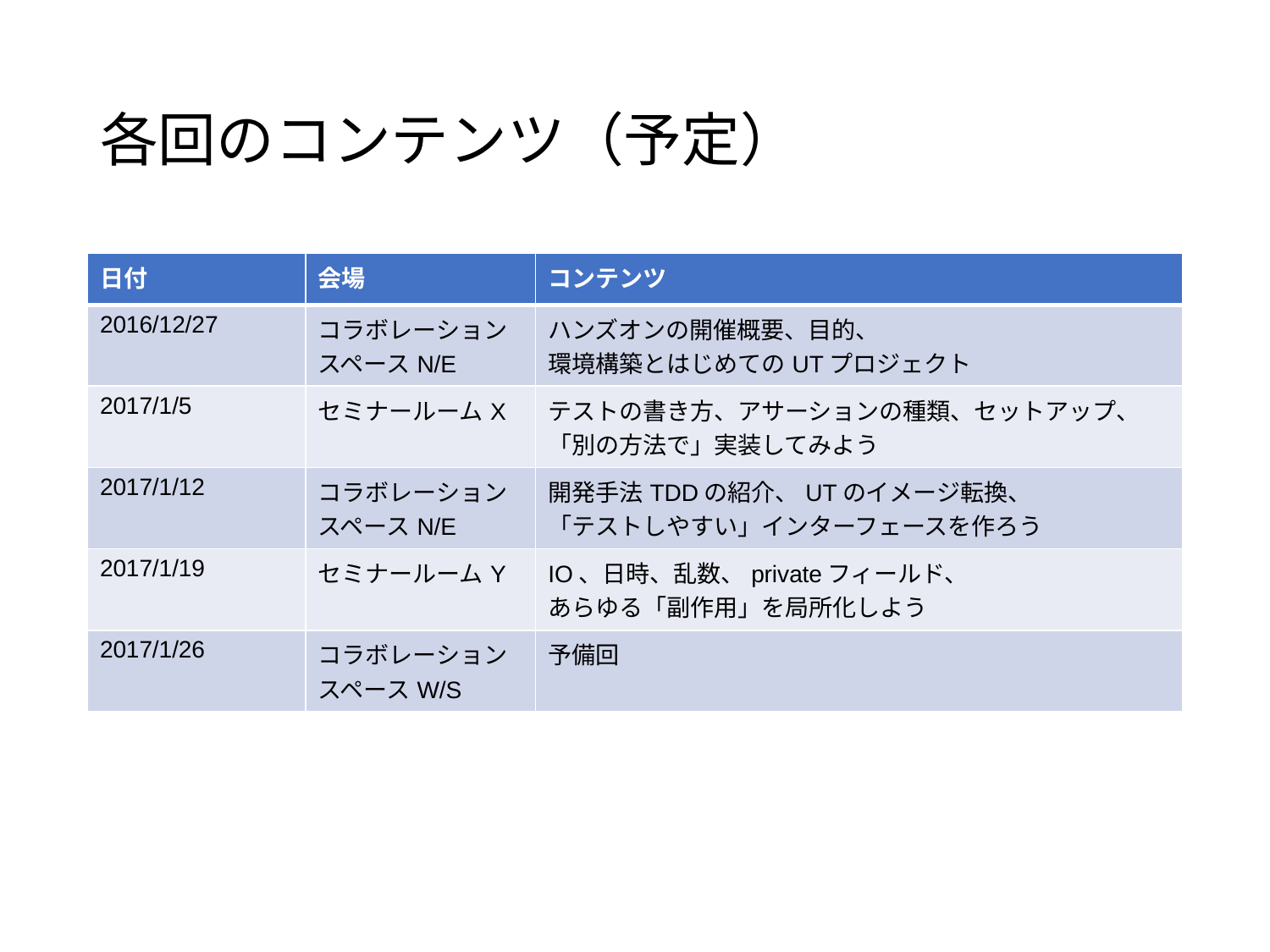

# 各回のコンテンツ（予定）
| 日付 | 会場 | コンテンツ |
| --- | --- | --- |
| 2016/12/27 | コラボレーションスペースN/E | ハンズオンの開催概要、目的、 環境構築とはじめてのUTプロジェクト |
| 2017/1/5 | セミナールームX | テストの書き方、アサーションの種類、セットアップ、 「別の方法で」実装してみよう |
| 2017/1/12 | コラボレーションスペースN/E | 開発手法TDDの紹介、UTのイメージ転換、 「テストしやすい」インターフェースを作ろう |
| 2017/1/19 | セミナールームY | IO、日時、乱数、privateフィールド、 あらゆる「副作用」を局所化しよう |
| 2017/1/26 | コラボレーションスペースW/S | 予備回 |